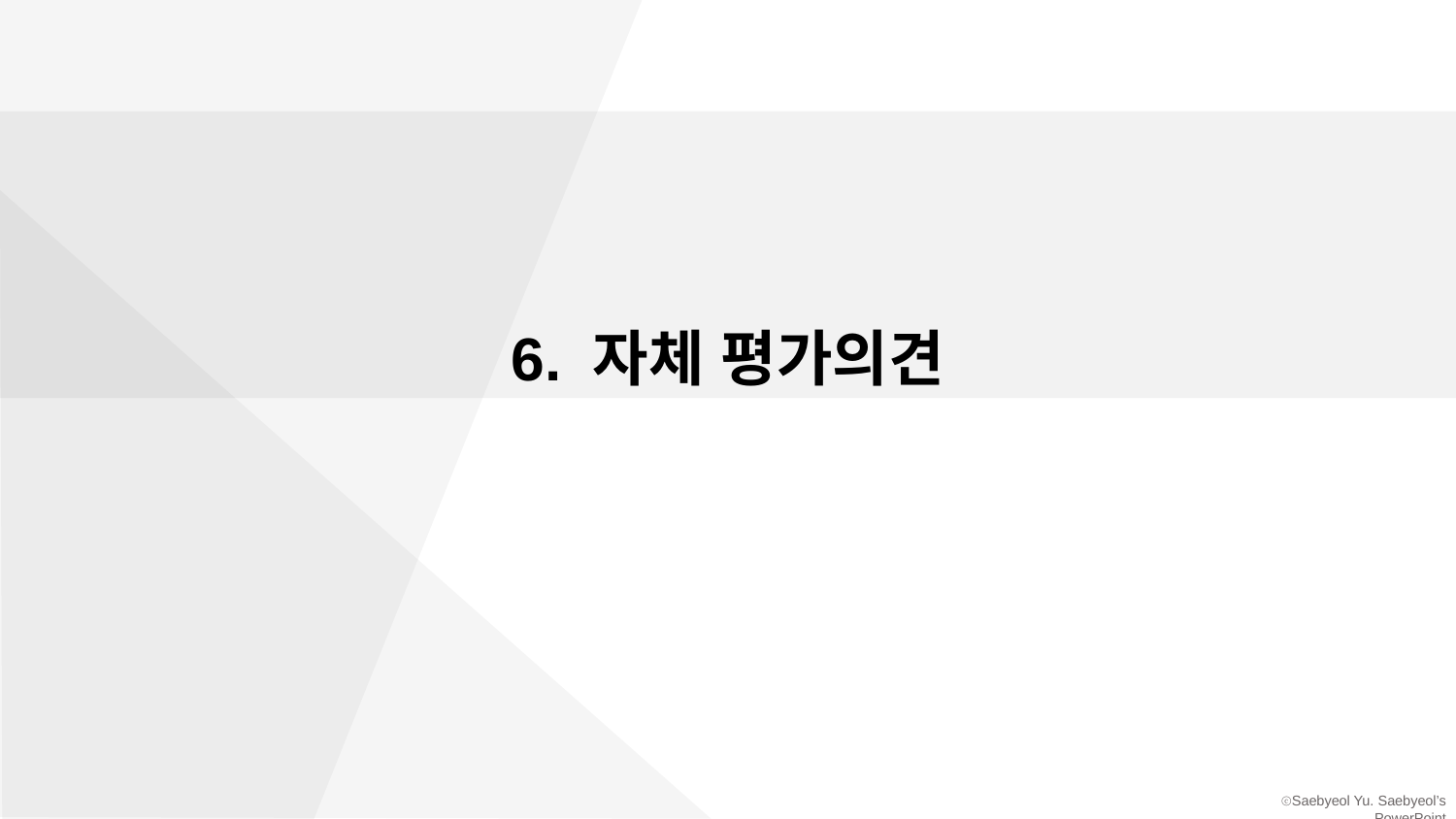

6. 자체 평가의견

FREE PPT TEMPLATE BY DELIGHT.